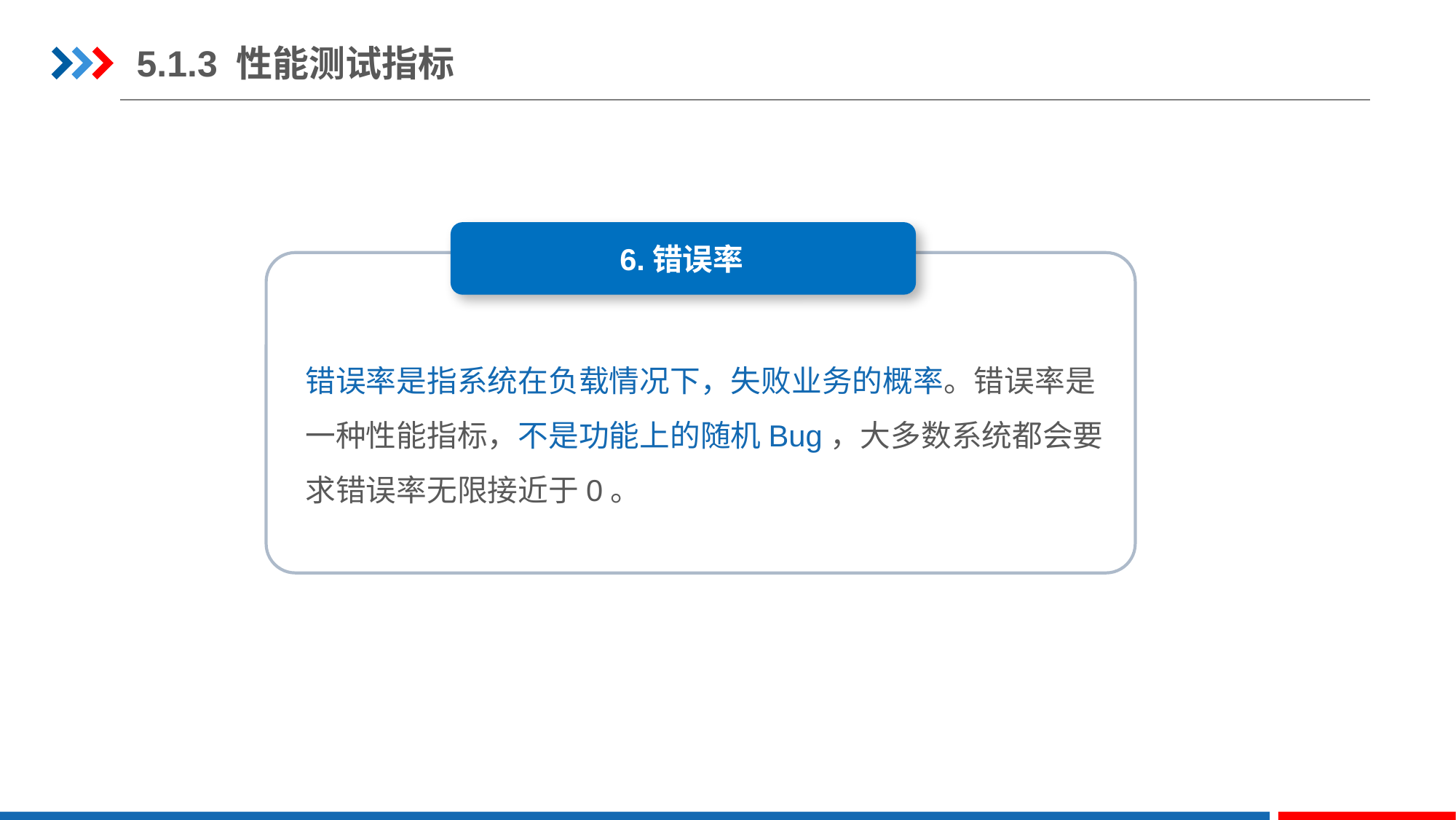

5.1.3 性能测试指标

6.错误率

错误率是指系统在负载情况下，失败业务的概率。错误率是一种性能指标，不是功能上的随机Bug，大多数系统都会要求错误率无限接近于0。